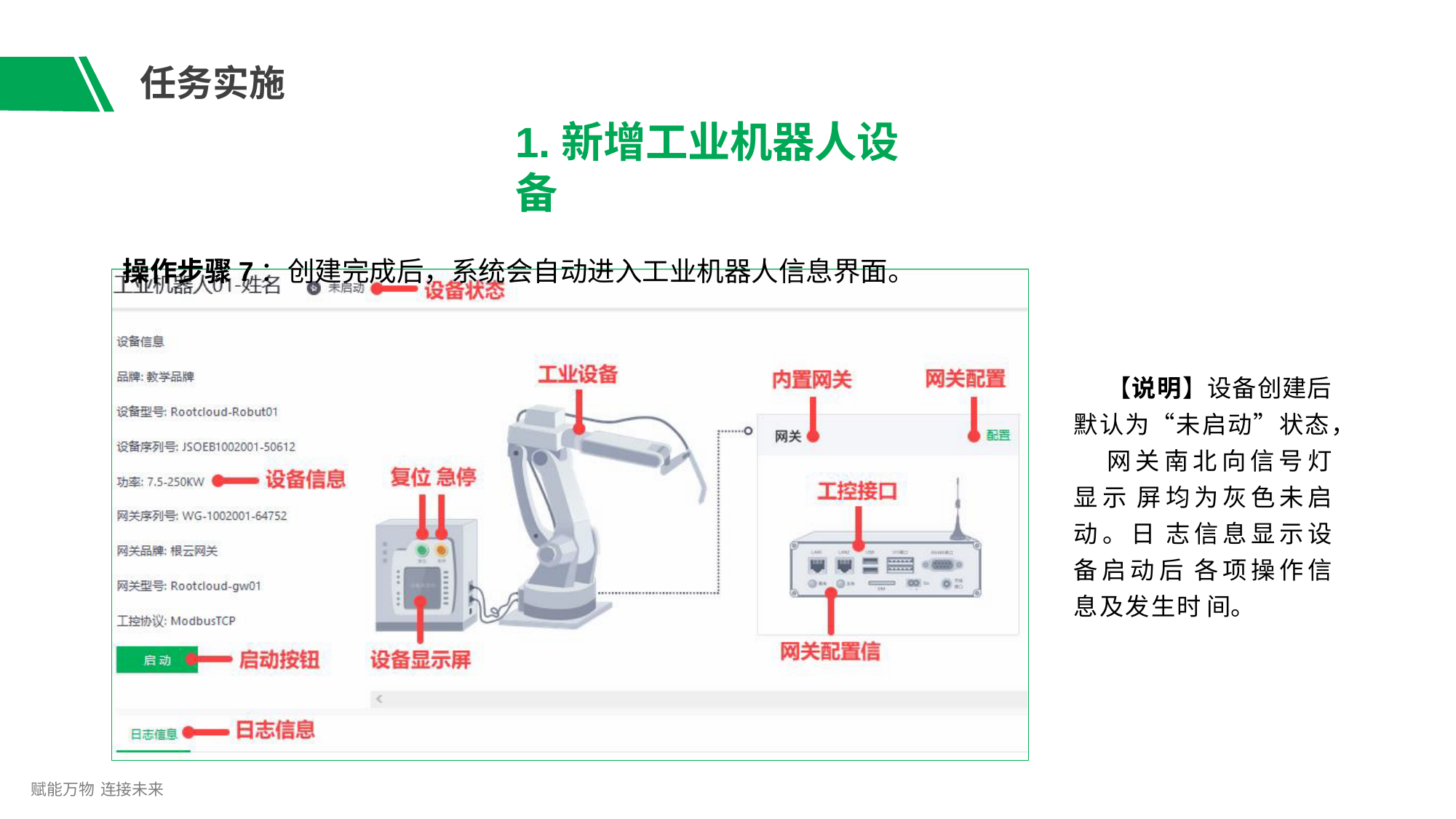

# 任务实施
1.新增工业机器人设备
操作步骤7：创建完成后，系统会自动进入工业机器人信息界面。

【说明】设备创建后 默认为“未启动”状态，
网关南北向信号灯显示 屏均为灰色未启动。日 志信息显示设备启动后 各项操作信息及发生时 间。
赋能万物 连接未来